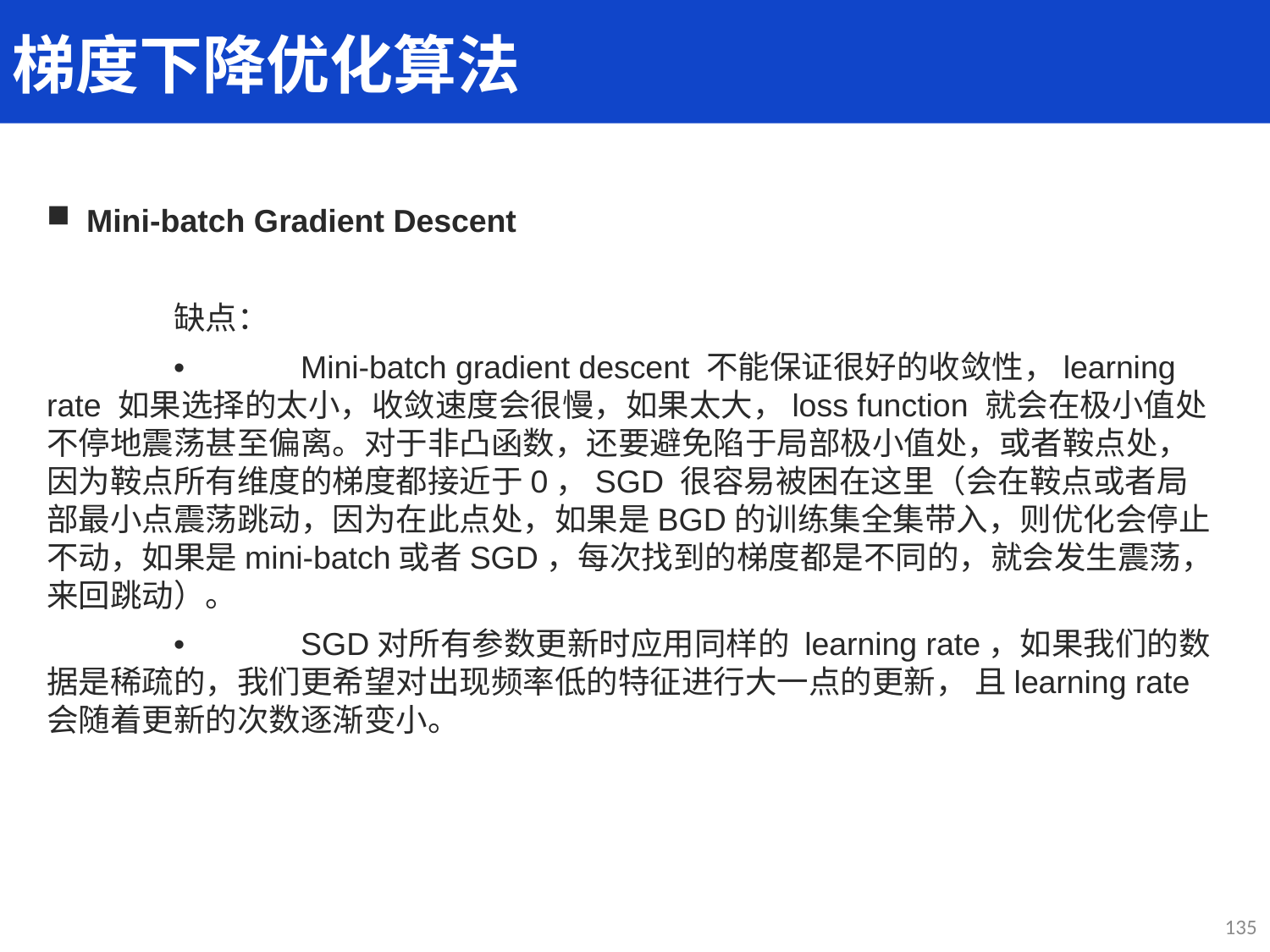

梯度下降优化算法

Mini-batch Gradient Descent

	缺点：
	•	Mini-batch gradient descent 不能保证很好的收敛性，learning rate 如果选择的太小，收敛速度会很慢，如果太大，loss function 就会在极小值处不停地震荡甚至偏离。对于非凸函数，还要避免陷于局部极小值处，或者鞍点处，因为鞍点所有维度的梯度都接近于0，SGD 很容易被困在这里（会在鞍点或者局部最小点震荡跳动，因为在此点处，如果是BGD的训练集全集带入，则优化会停止不动，如果是mini-batch或者SGD，每次找到的梯度都是不同的，就会发生震荡，来回跳动）。
	•	SGD对所有参数更新时应用同样的 learning rate，如果我们的数据是稀疏的，我们更希望对出现频率低的特征进行大一点的更新， 且learning rate会随着更新的次数逐渐变小。
135